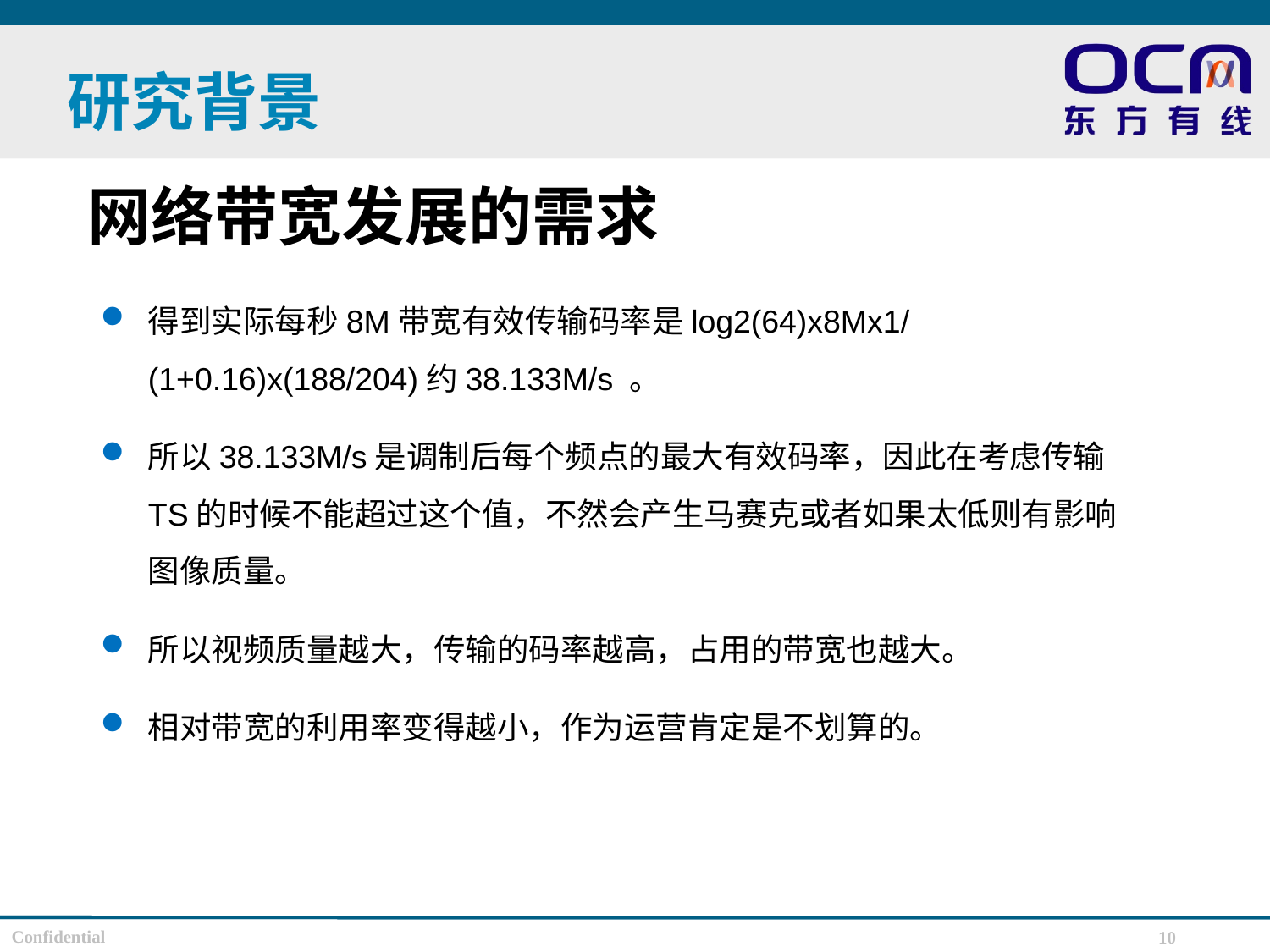

研究背景

网络带宽发展的需求
得到实际每秒8M带宽有效传输码率是log2(64)x8Mx1/(1+0.16)x(188/204)约38.133M/s 。
所以38.133M/s是调制后每个频点的最大有效码率，因此在考虑传输TS的时候不能超过这个值，不然会产生马赛克或者如果太低则有影响图像质量。
所以视频质量越大，传输的码率越高，占用的带宽也越大。
相对带宽的利用率变得越小，作为运营肯定是不划算的。